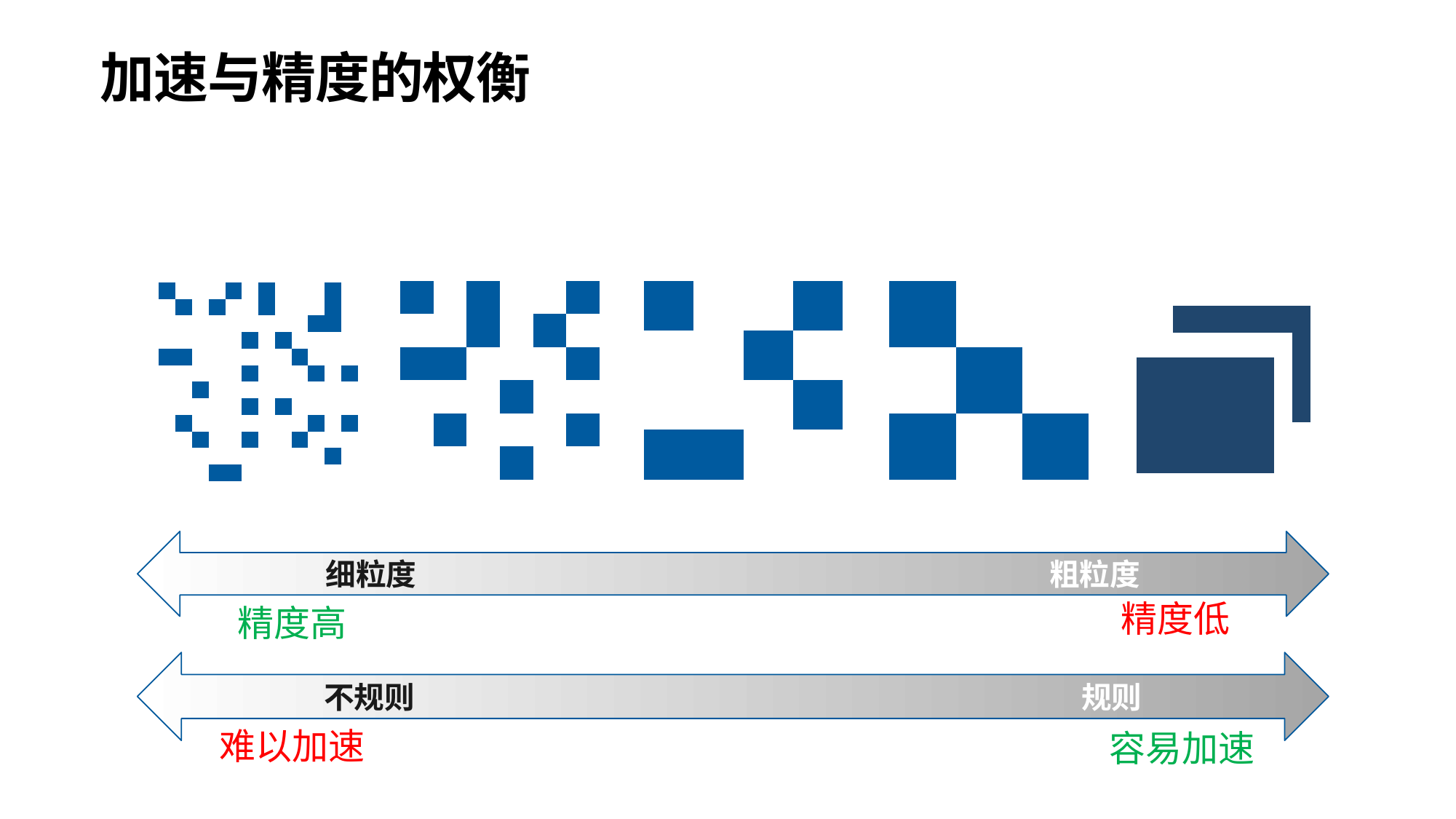

33
# 加速与精度的权衡
|  |  |  |  |  |  |  |  |  |  |  |  |
| --- | --- | --- | --- | --- | --- | --- | --- | --- | --- | --- | --- |
|  |  |  |  |  |  |  |  |  |  |  |  |
|  |  |  |  |  |  |  |  |  |  |  |  |
|  |  |  |  |  |  |  |  |  |  |  |  |
|  |  |  |  |  |  |  |  |  |  |  |  |
|  |  |  |  |  |  |  |  |  |  |  |  |
|  |  |  |  |  |  |  |  |  |  |  |  |
|  |  |  |  |  |  |  |  |  |  |  |  |
|  |  |  |  |  |  |  |  |  |  |  |  |
|  |  |  |  |  |  |  |  |  |  |  |  |
|  |  |  |  |  |  |  |  |  |  |  |  |
|  |  |  |  |  |  |  |  |  |  |  |  |
|  |  |  |  |  |  |  |  |  |  |  |  |
| --- | --- | --- | --- | --- | --- | --- | --- | --- | --- | --- | --- |
|  |  |  |  |  |  |  |  |  |  |  |  |
|  |  |  |  |  |  |  |  |  |  |  |  |
|  |  |  |  |  |  |  |  |  |  |  |  |
|  |  |  |  |  |  |  |  |  |  |  |  |
|  |  |  |  |  |  |  |  |  |  |  |  |
|  |  |  |  |  |  |  |  |  |  |  |  |
|  |  |  |  |  |  |  |  |  |  |  |  |
|  |  |  |  |  |  |  |  |  |  |  |  |
|  |  |  |  |  |  |  |  |  |  |  |  |
|  |  |  |  |  |  |  |  |  |  |  |  |
|  |  |  |  |  |  |  |  |  |  |  |  |
|  |  |  |  |  |  |  |  |  |  |  |  |
| --- | --- | --- | --- | --- | --- | --- | --- | --- | --- | --- | --- |
|  |  |  |  |  |  |  |  |  |  |  |  |
|  |  |  |  |  |  |  |  |  |  |  |  |
|  |  |  |  |  |  |  |  |  |  |  |  |
|  |  |  |  |  |  |  |  |  |  |  |  |
|  |  |  |  |  |  |  |  |  |  |  |  |
|  |  |  |  |  |  |  |  |  |  |  |  |
|  |  |  |  |  |  |  |  |  |  |  |  |
|  |  |  |  |  |  |  |  |  |  |  |  |
|  |  |  |  |  |  |  |  |  |  |  |  |
|  |  |  |  |  |  |  |  |  |  |  |  |
|  |  |  |  |  |  |  |  |  |  |  |  |
|  |  |  |  |  |  |  |  |  |  |  |
| --- | --- | --- | --- | --- | --- | --- | --- | --- | --- | --- |
|  |  |  |  |  |  |  |  |  |  |  |
|  |  |  |  |  |  |  |  |  |  |  |
|  |  |  |  |  |  |  |  |  |  |  |
|  |  |  |  |  |  |  |  |  |  |  |
|  |  |  |  |  |  |  |  |  |  |  |
|  |  |  |  |  |  |  |  |  |  |  |
|  |  |  |  |  |  |  |  |  |  |  |  |
| --- | --- | --- | --- | --- | --- | --- | --- | --- | --- | --- | --- |
|  |  |  |  |  |  |  |  |  |  |  |  |
|  |  |  |  |  |  |  |  |  |  |  |  |
|  |  |  |  |  |  |  |  |  |  |  |  |
|  |  |  |  |  |  |  |  |  |  |  |  |
|  |  |  |  |  |  |  |  |  |  |  |  |
|  |  |  |  |  |  |  |  |  |  |  |  |
|  |  |  |  |  |  |  |  |  |  |  |  |
|  |  |  |  |  |  |  |  |  |  |  |  |
|  |  |  |  |  |  |  |  |  |  |  |  |
|  |  |  |  |  |  |  |  |  |  |  |  |
|  |  |  |  |  |  |  |  |  |  |  |  |
|  |  |  |  |  |  |  |  |  |  |  |
| --- | --- | --- | --- | --- | --- | --- | --- | --- | --- | --- |
|  |  |  |  |  |  |  |  |  |  |  |
|  |  |  |  |  |  |  |  |  |  |  |
|  |  |  |  |  |  |  |  |  |  |  |
|  |  |  |  |  |  |  |  |  |  |  |
|  |  |  |  |  |  |  |  |  |  |  |
|  |  |  |  |  |  |  |  |  |  |  |
|  |  |  |  |  |  |  |  |  |  |  |
| --- | --- | --- | --- | --- | --- | --- | --- | --- | --- | --- |
|  |  |  |  |  |  |  |  |  |  |  |
|  |  |  |  |  |  |  |  |  |  |  |
|  |  |  |  |  |  |  |  |  |  |  |
|  |  |  |  |  |  |  |  |  |  |  |
|  |  |  |  |  |  |  |  |  |  |  |
|  |  |  |  |  |  |  |  |  |  |  |
|  |  |  |  |  |  |  |  |  |  |  |
| --- | --- | --- | --- | --- | --- | --- | --- | --- | --- | --- |
|  |  |  |  |  |  |  |  |  |  |  |
|  |  |  |  |  |  |  |  |  |  |  |
|  |  |  |  |  |  |  |  |  |  |  |
|  |  |  |  |  |  |  |  |  |  |  |
|  |  |  |  |  |  |  |  |  |  |  |
|  |  |  |  |  |  |  |  |  |  |  |
细粒度                                                                                              粗粒度
精度低
精度高
不规则                                                                                                   规则
难以加速
容易加速